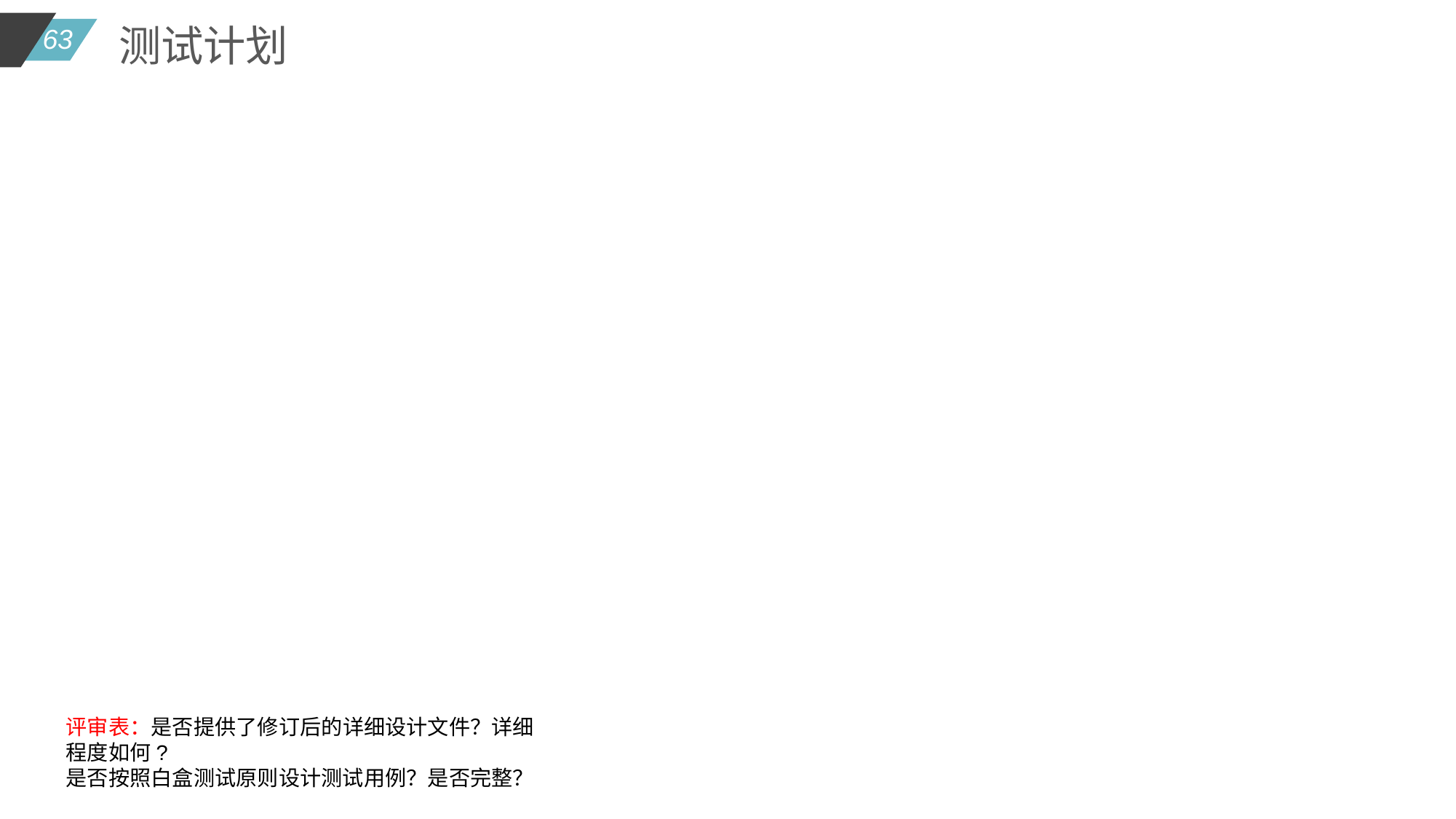

测试计划
评审表：是否提供了修订后的详细设计文件？详细程度如何?
是否按照白盒测试原则设计测试用例？是否完整？